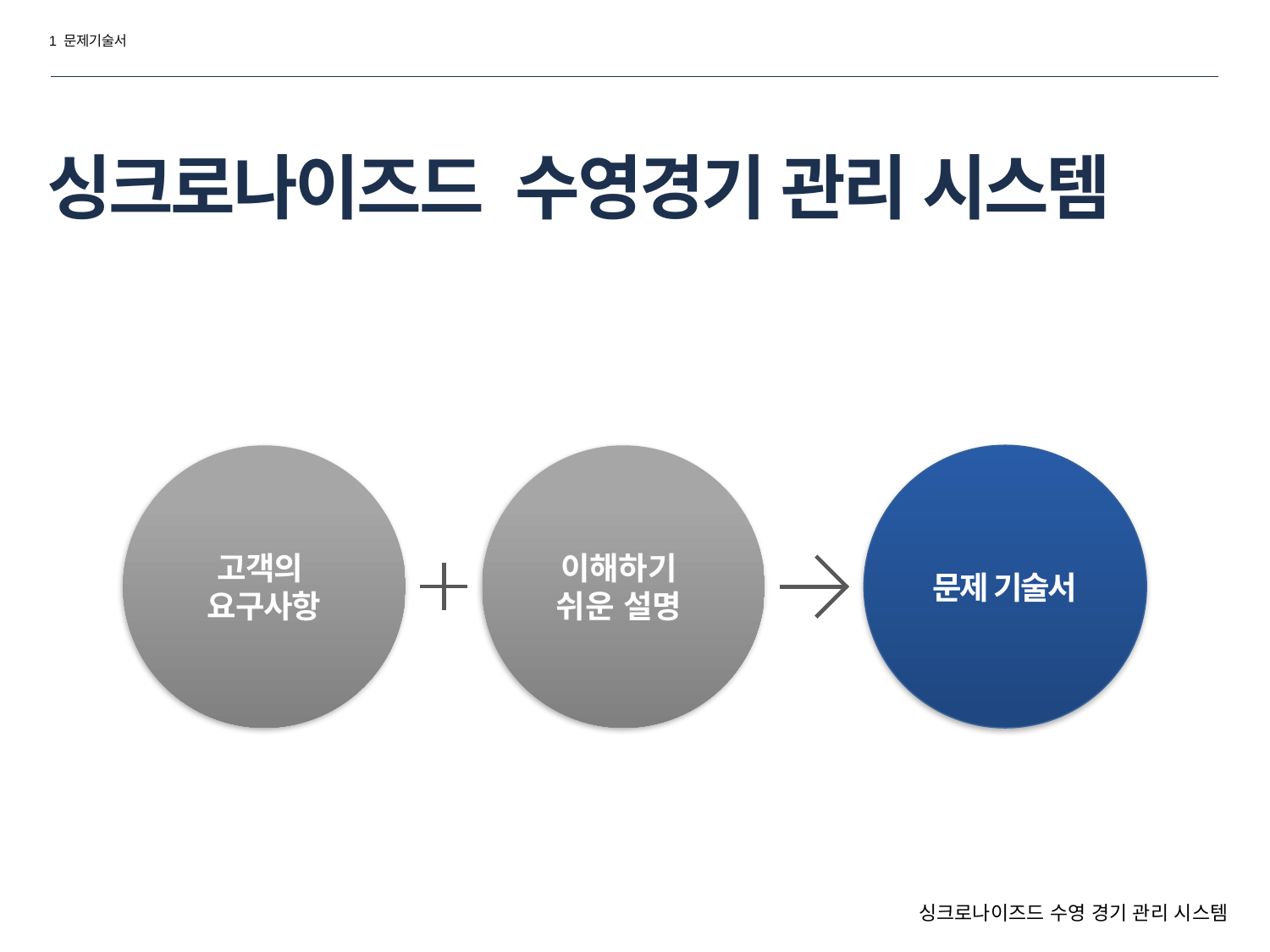

1 문제기술서
# 싱크로나이즈드  수영경기 관리 시스템
고객의
요구사항
이해하기
쉬운 설명
문제 기술서
싱크로나이즈드 수영 경기 관리 시스템